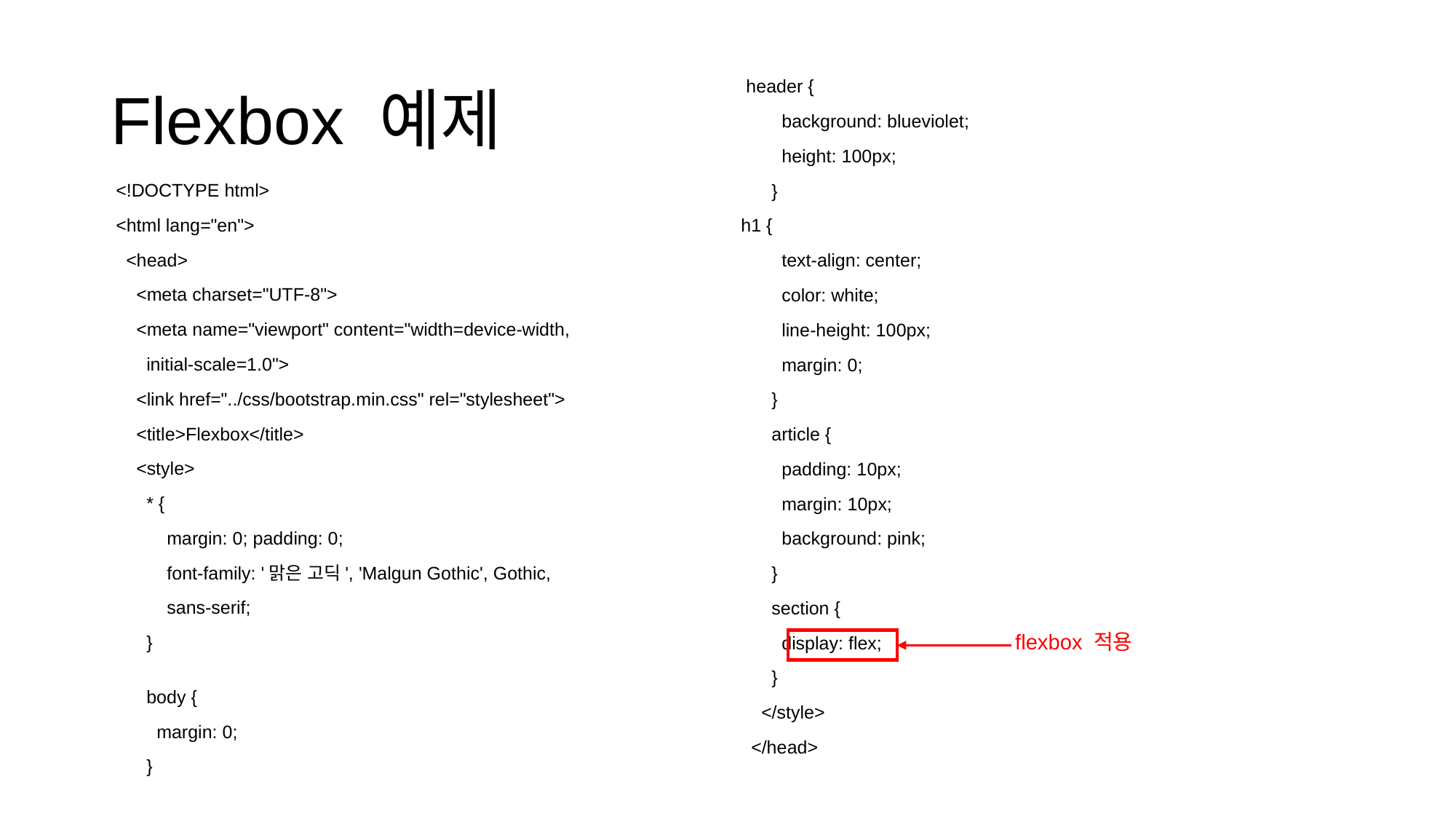

# Flexbox 예제
 header {
        background: blueviolet;
        height: 100px;
      }
h1 {
        text-align: center;
        color: white;
        line-height: 100px;
        margin: 0;
      }
      article {
        padding: 10px;
        margin: 10px;
        background: pink;
      }
      section {
        display: flex;
      }
    </style>
  </head>
<!DOCTYPE html>
<html lang="en">
  <head>
    <meta charset="UTF-8">
    <meta name="viewport" content="width=device-width,
      initial-scale=1.0">
    <link href="../css/bootstrap.min.css" rel="stylesheet">
    <title>Flexbox</title>
    <style>
      * {
          margin: 0; padding: 0;
          font-family: '맑은 고딕', 'Malgun Gothic', Gothic,
          sans-serif;
      }
      body {
        margin: 0;
      }
flexbox 적용